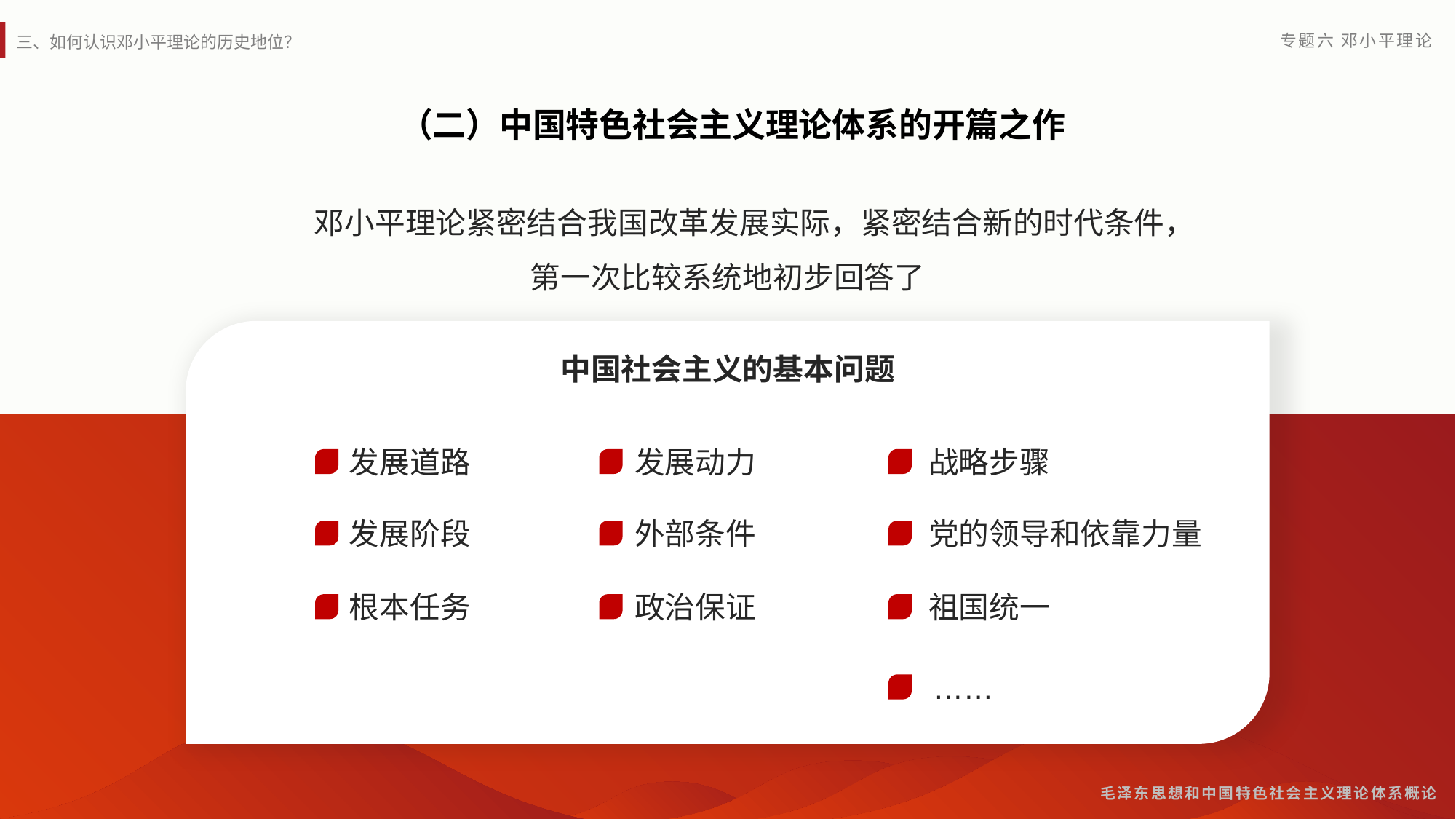

（二）中国特色社会主义理论体系的开篇之作
       邓小平理论紧密结合我国改革发展实际，紧密结合新的时代条件，第一次比较系统地初步回答了

中国社会主义的基本问题

发展道路
发展动力
战略步骤

发展阶段
外部条件
党的领导和依靠力量

根本任务
政治保证
祖国统一

……

毛泽东思想和中国特色社会主义理论体系概论